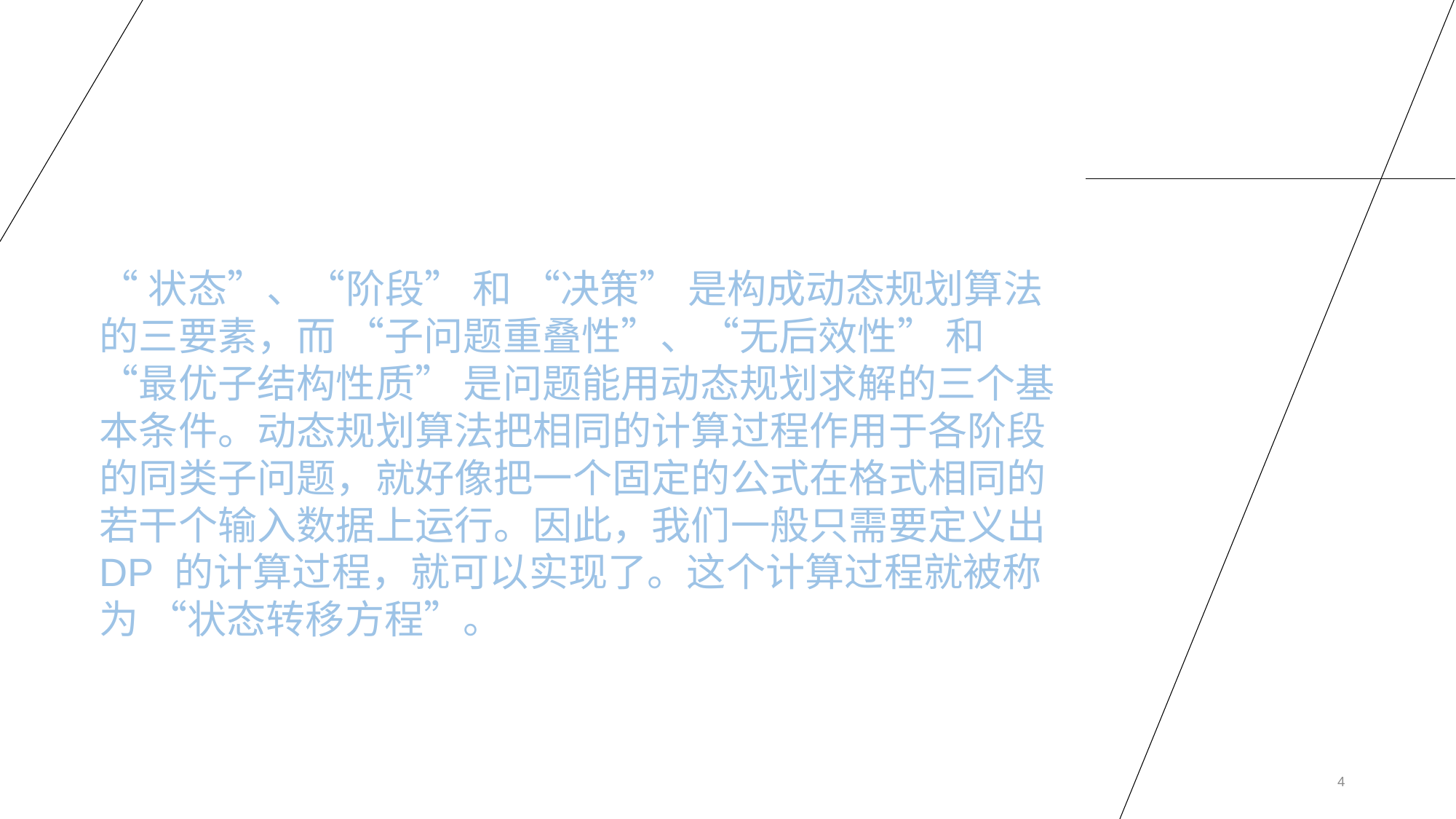

“状态”、“阶段” 和 “决策” 是构成动态规划算法的三要素，而 “子问题重叠性”、“无后效性” 和 “最优子结构性质” 是问题能用动态规划求解的三个基本条件。动态规划算法把相同的计算过程作用于各阶段的同类子问题，就好像把一个固定的公式在格式相同的若干个输入数据上运行。因此，我们一般只需要定义出 DP 的计算过程，就可以实现了。这个计算过程就被称为 “状态转移方程”。

4